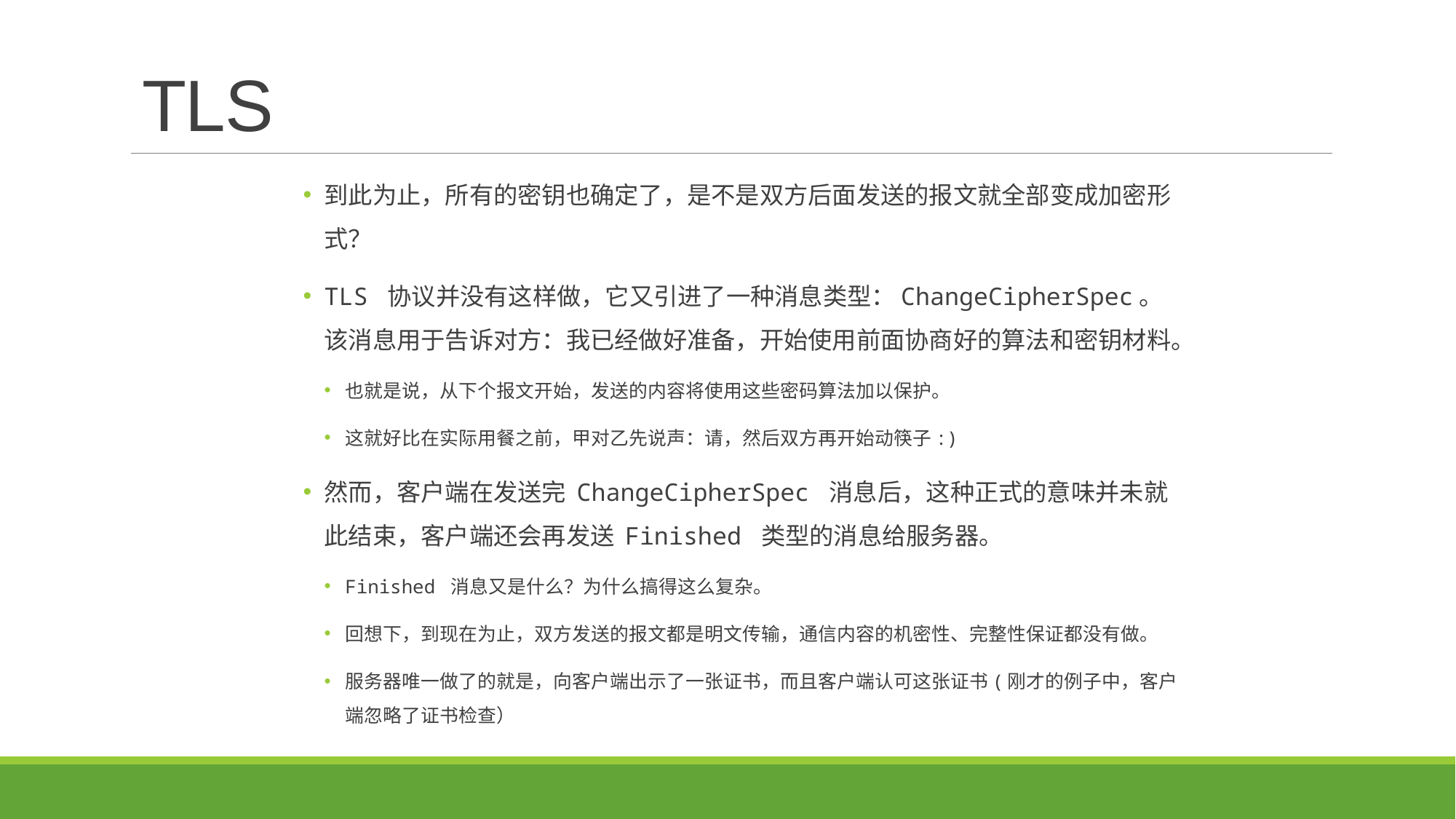

# TLS
到此为止，所有的密钥也确定了，是不是双方后面发送的报文就全部变成加密形式？
TLS 协议并没有这样做，它又引进了一种消息类型：ChangeCipherSpec。该消息用于告诉对方：我已经做好准备，开始使用前面协商好的算法和密钥材料。
也就是说，从下个报文开始，发送的内容将使用这些密码算法加以保护。
这就好比在实际用餐之前，甲对乙先说声：请，然后双方再开始动筷子:)
然而，客户端在发送完 ChangeCipherSpec 消息后，这种正式的意味并未就此结束，客户端还会再发送 Finished 类型的消息给服务器。
Finished 消息又是什么？为什么搞得这么复杂。
回想下，到现在为止，双方发送的报文都是明文传输，通信内容的机密性、完整性保证都没有做。
服务器唯一做了的就是，向客户端出示了一张证书，而且客户端认可这张证书(刚才的例子中，客户端忽略了证书检查）